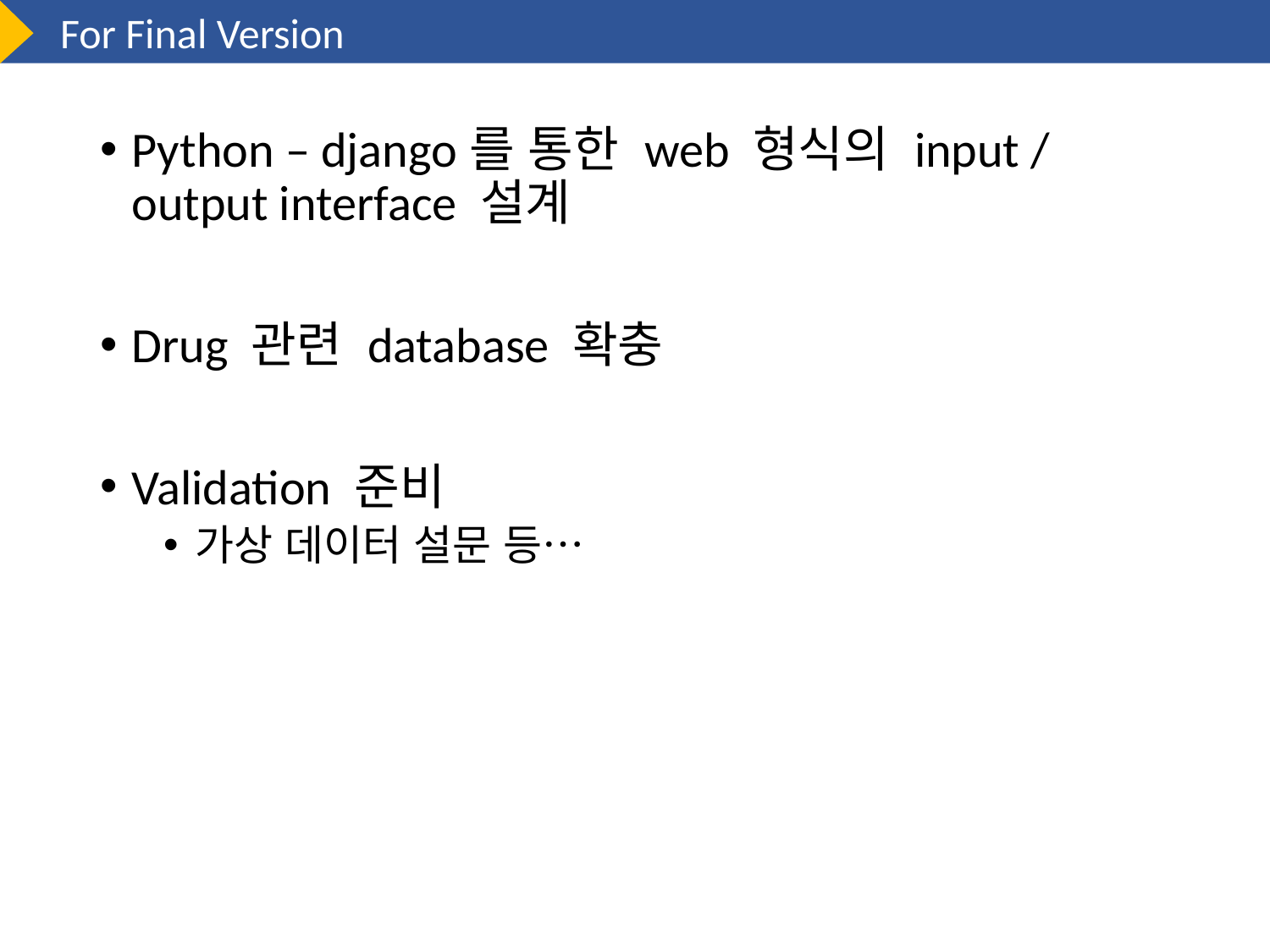

For Final Version

Python – django를 통한 web 형식의 input / output interface 설계

Drug 관련 database 확충

Validation 준비
가상 데이터 설문 등…